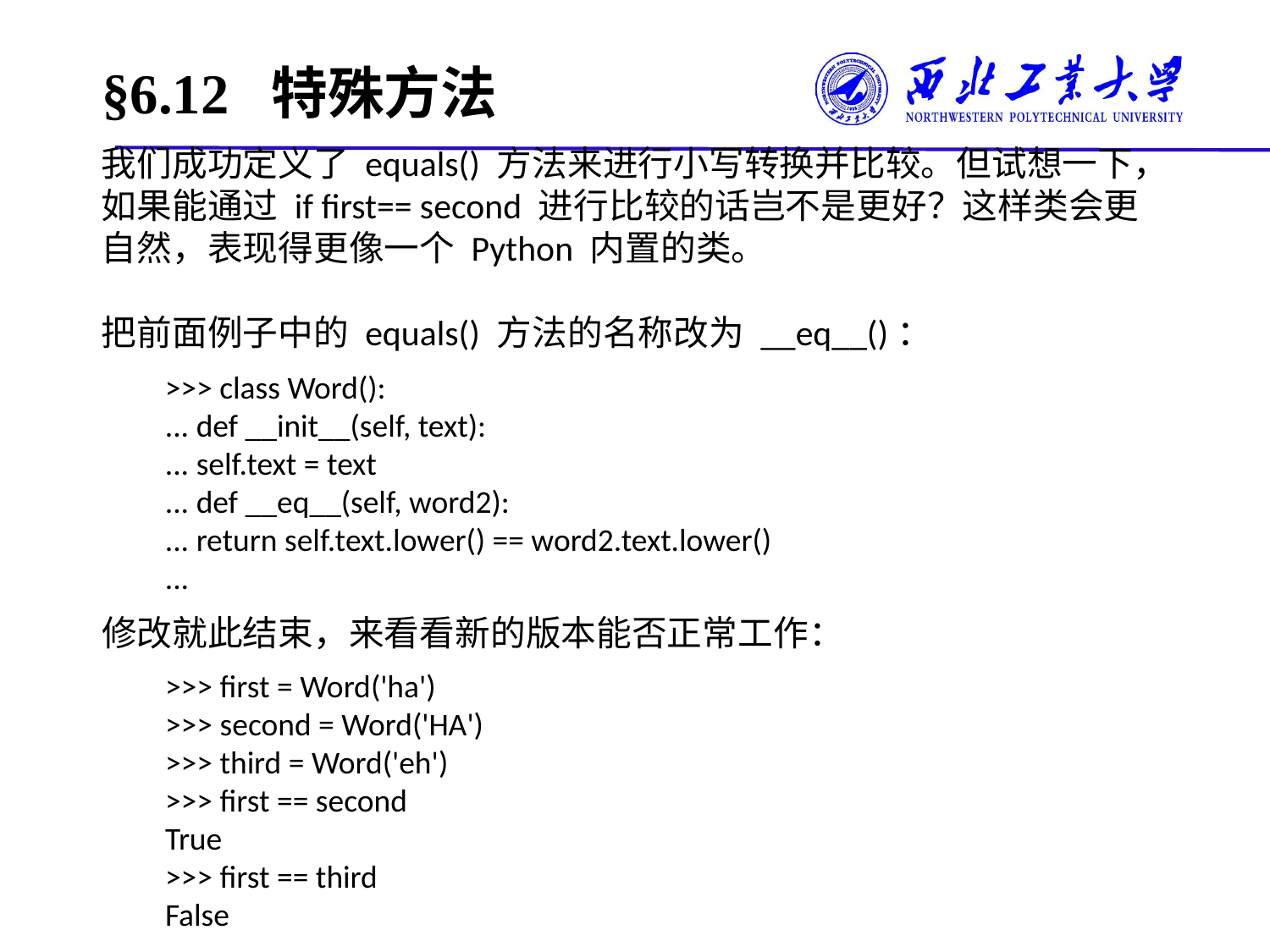

# §6.12  特殊方法
我们成功定义了 equals() 方法来进行小写转换并比较。但试想一下，如果能通过 if first== second 进行比较的话岂不是更好？这样类会更自然，表现得更像一个 Python 内置的类。

把前面例子中的 equals() 方法的名称改为 __eq__()：
>>> class Word():
... def __init__(self, text):
... self.text = text
... def __eq__(self, word2):
... return self.text.lower() == word2.text.lower()
...
修改就此结束，来看看新的版本能否正常工作：
>>> first = Word('ha')
>>> second = Word('HA')
>>> third = Word('eh')
>>> first == second
True
>>> first == third
False